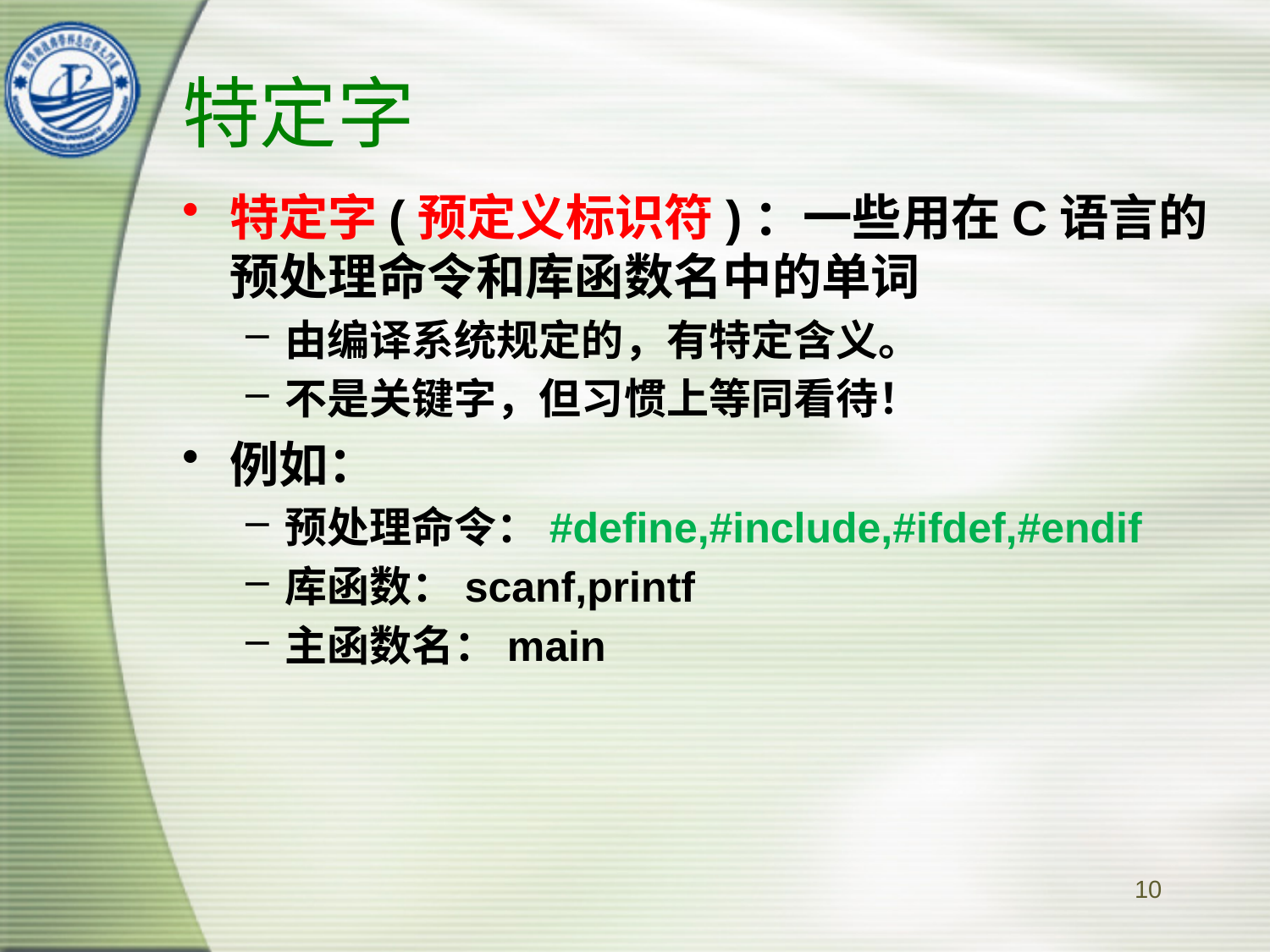

# 特定字
特定字(预定义标识符)：一些用在C语言的预处理命令和库函数名中的单词
由编译系统规定的，有特定含义。
不是关键字，但习惯上等同看待！
例如：
预处理命令：#define,#include,#ifdef,#endif
库函数：scanf,printf
主函数名：main
10